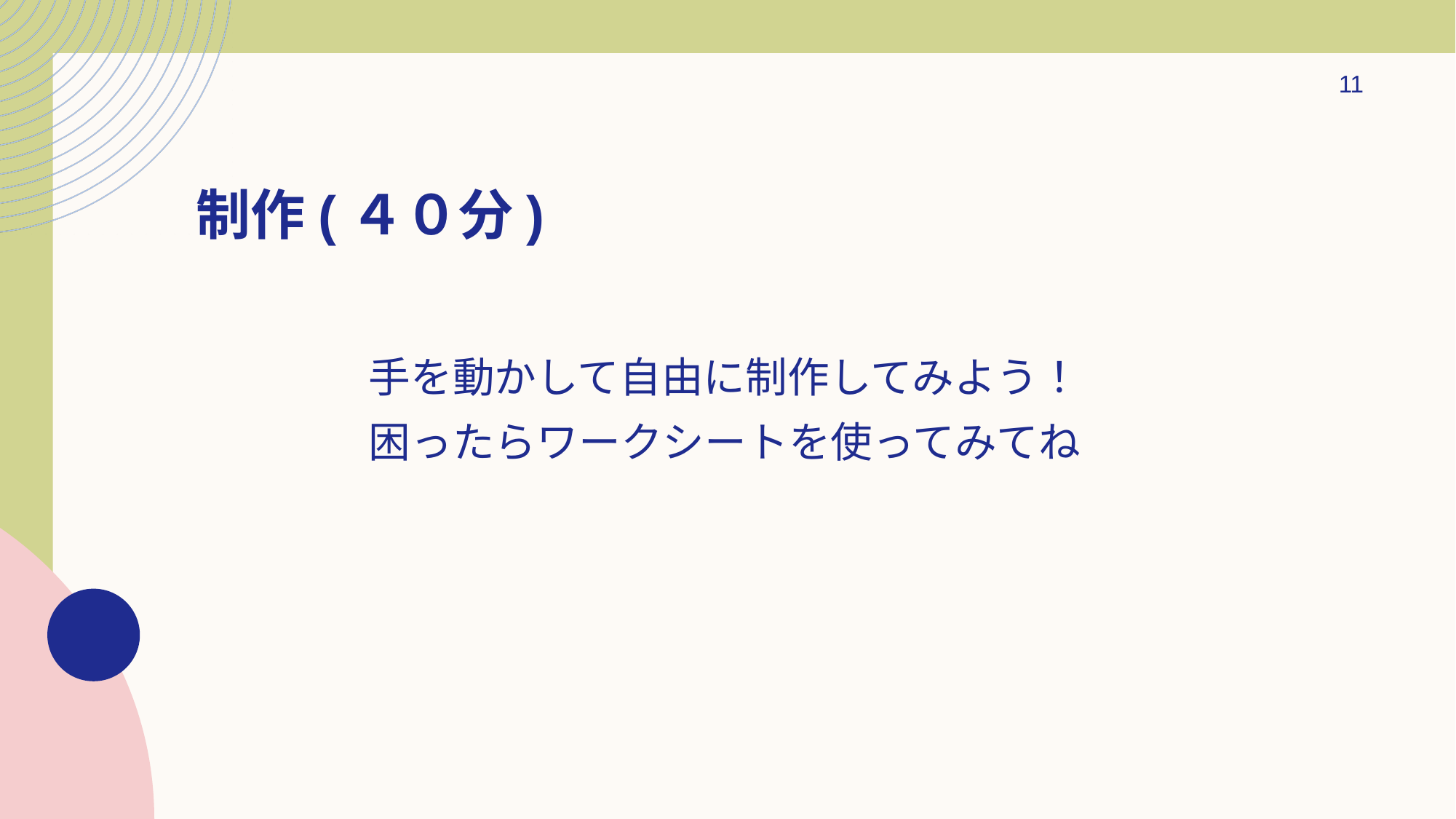

11
# 制作(４０分)
手を動かして自由に制作してみよう！
困ったらワークシートを使ってみてね